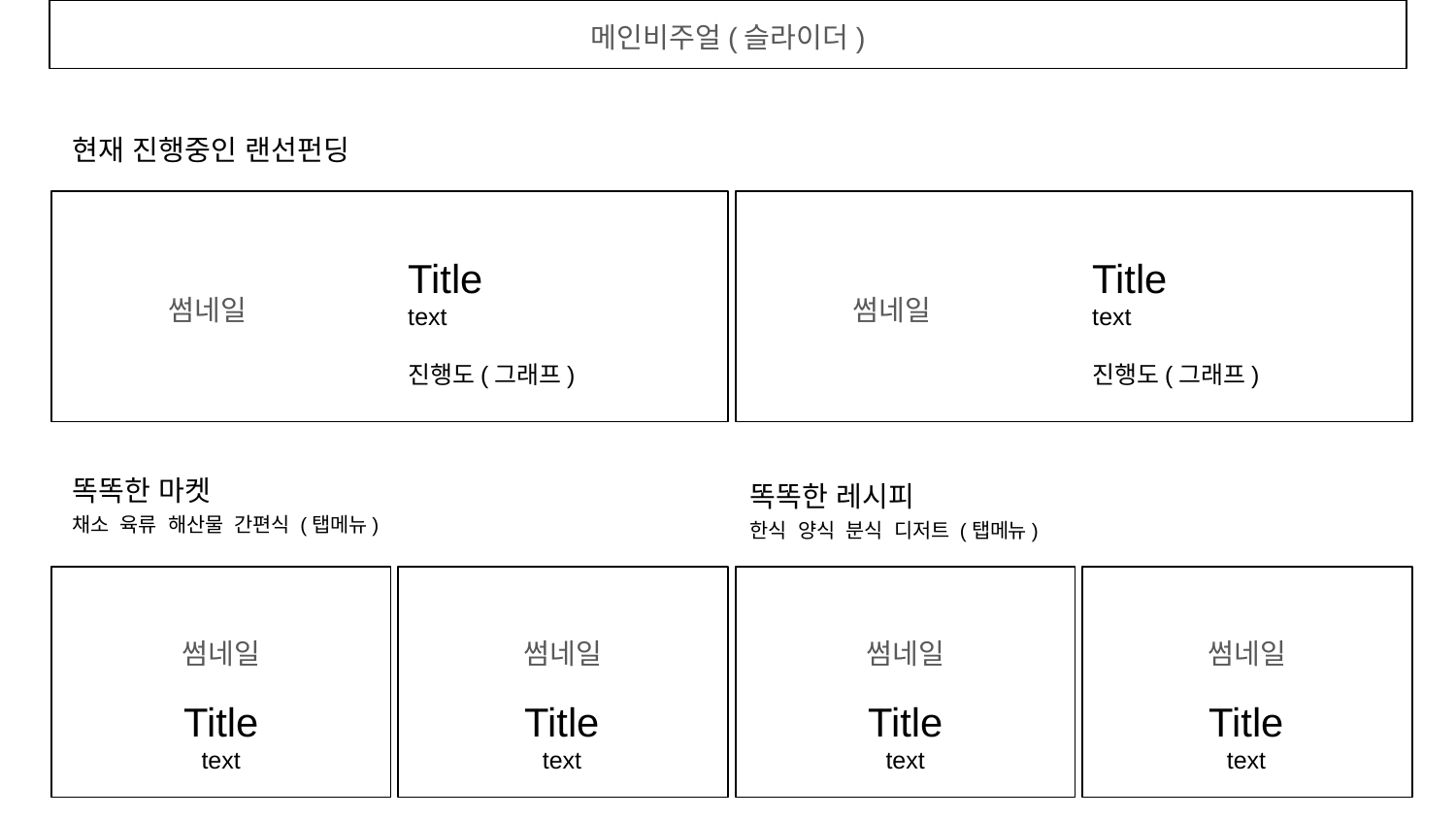

메인비주얼(슬라이더)
현재 진행중인 랜선펀딩
            썸네일
            썸네일
Title
text

진행도(그래프)
Title
text

진행도(그래프)
똑똑한 마켓
똑똑한 레시피
채소  육류  해산물  간편식 (탭메뉴)
한식  양식  분식  디저트 (탭메뉴)
썸네일

썸네일

썸네일

썸네일

Title
text
Title
text
Title
text
Title
text